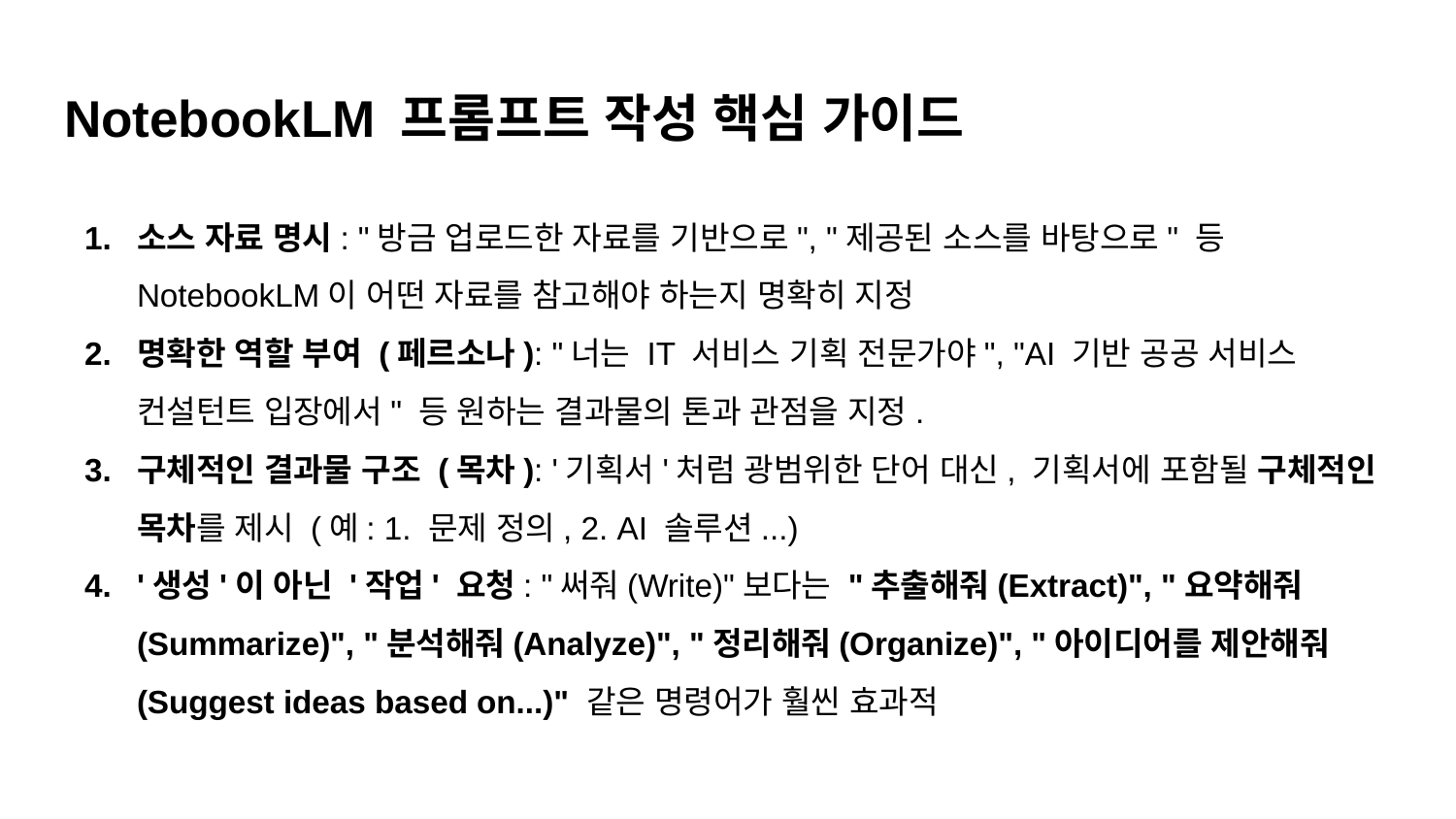

# NotebookLM 프롬프트 작성 핵심 가이드
소스 자료 명시: "방금 업로드한 자료를 기반으로", "제공된 소스를 바탕으로" 등 NotebookLM이 어떤 자료를 참고해야 하는지 명확히 지정
명확한 역할 부여 (페르소나): "너는 IT 서비스 기획 전문가야", "AI 기반 공공 서비스 컨설턴트 입장에서" 등 원하는 결과물의 톤과 관점을 지정.
구체적인 결과물 구조 (목차): '기획서'처럼 광범위한 단어 대신, 기획서에 포함될 구체적인 목차를 제시 (예: 1. 문제 정의, 2. AI 솔루션...)
'생성'이 아닌 '작업' 요청: "써줘(Write)"보다는 "추출해줘(Extract)", "요약해줘(Summarize)", "분석해줘(Analyze)", "정리해줘(Organize)", "아이디어를 제안해줘(Suggest ideas based on...)" 같은 명령어가 훨씬 효과적